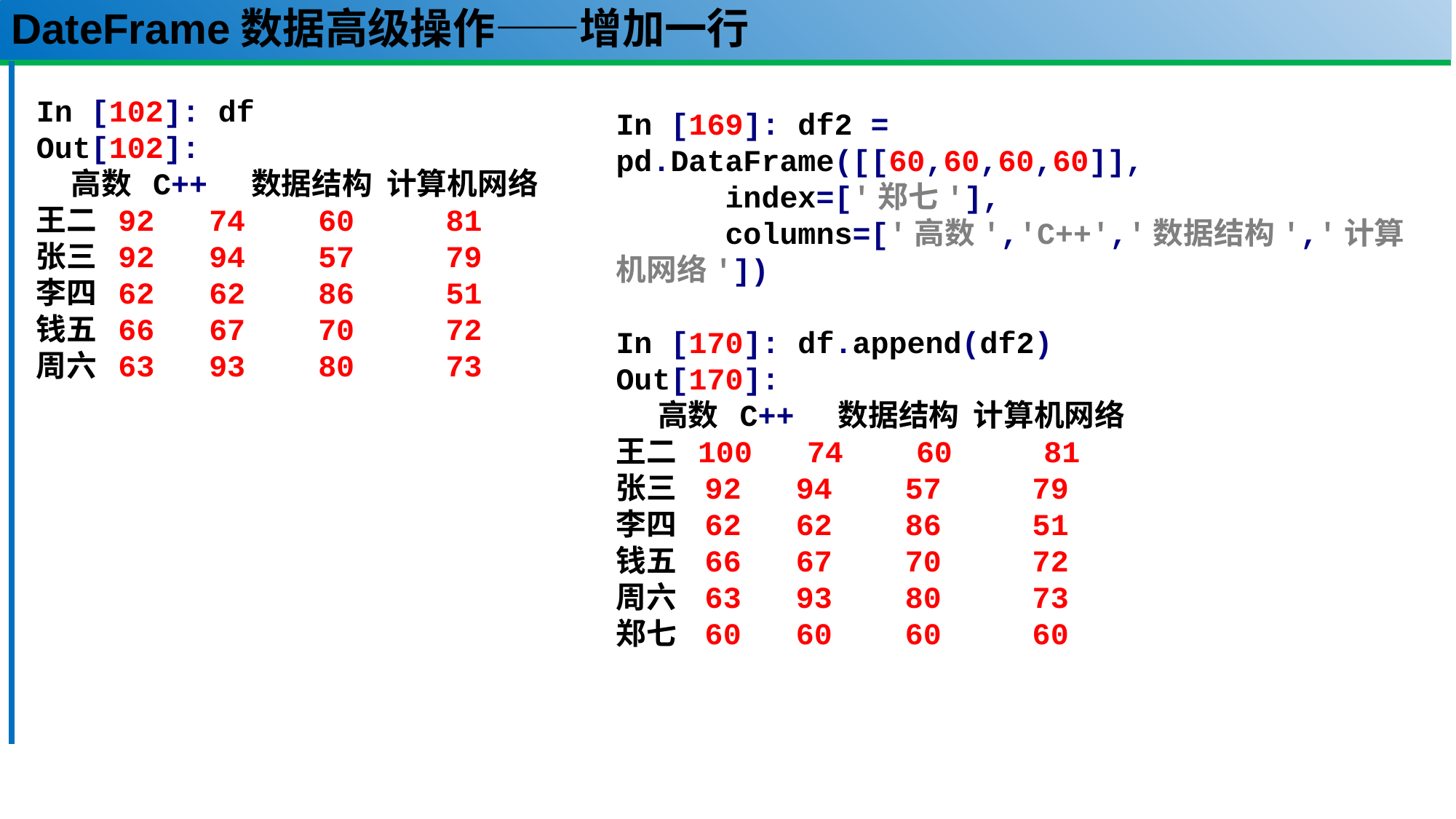

# DateFrame数据高级操作——增加一行
In [102]: df
Out[102]:
    高数  C++  数据结构  计算机网络
王二  92   74    60     81
张三  92   94    57     79
李四  62   62    86     51
钱五  66   67    70     72
周六  63   93    80     73
In [169]: df2 = pd.DataFrame([[60,60,60,60]],
      index=['郑七'],
      columns=['高数','C++','数据结构','计算机网络'])

In [170]: df.append(df2)
Out[170]:
     高数  C++  数据结构  计算机网络
王二  100   74    60     81
张三   92   94    57     79
李四   62   62    86     51
钱五   66   67    70     72
周六   63   93    80     73
郑七   60   60    60     60